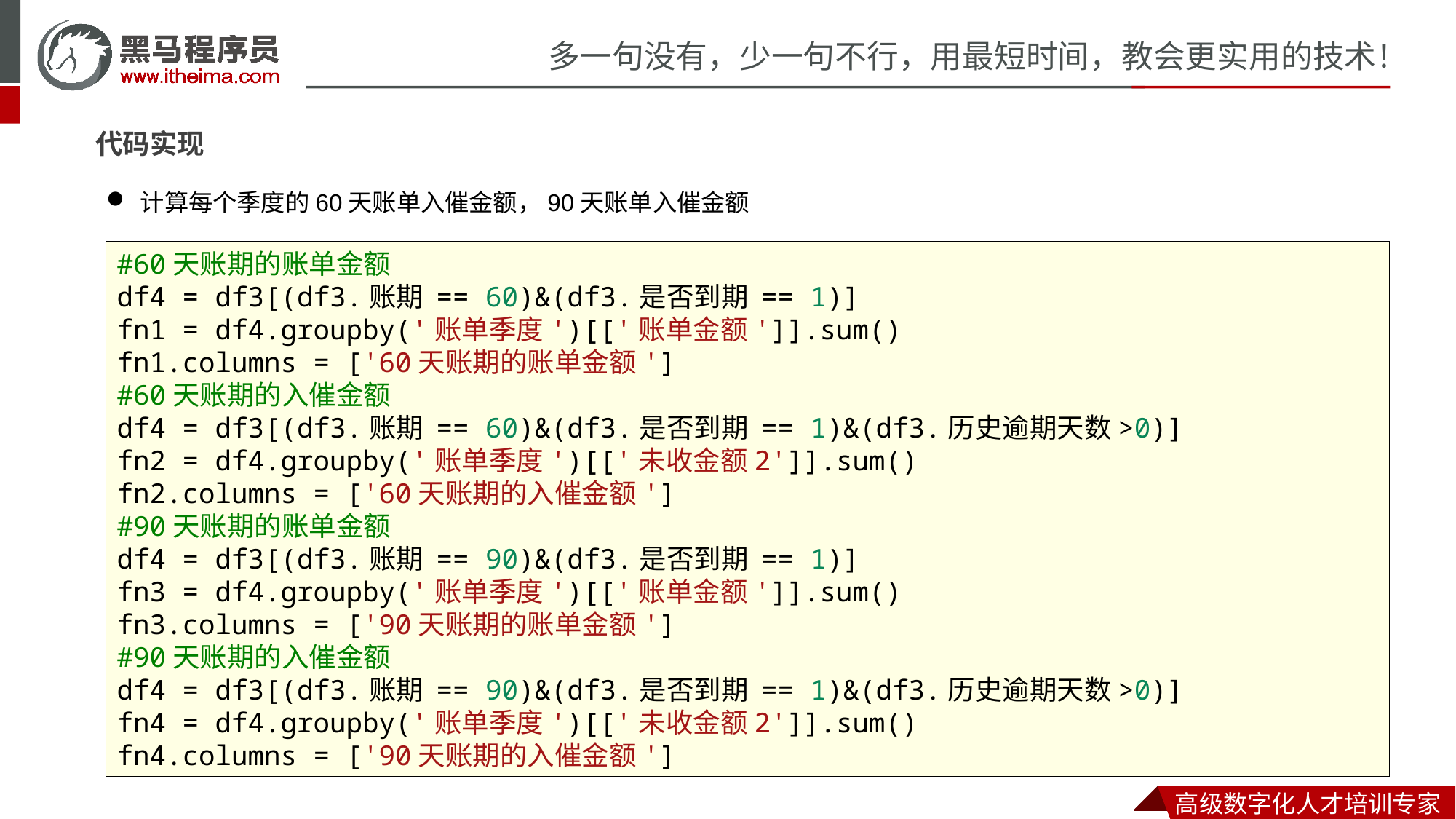

代码实现
计算每个季度的60天账单入催金额，90天账单入催金额

#60天账期的账单金额
df4 = df3[(df3.账期 == 60)&(df3.是否到期 == 1)]
fn1 = df4.groupby('账单季度')[['账单金额']].sum()
fn1.columns = ['60天账期的账单金额']
#60天账期的入催金额
df4 = df3[(df3.账期 == 60)&(df3.是否到期 == 1)&(df3.历史逾期天数>0)]
fn2 = df4.groupby('账单季度')[['未收金额2']].sum()
fn2.columns = ['60天账期的入催金额']
#90天账期的账单金额
df4 = df3[(df3.账期 == 90)&(df3.是否到期 == 1)]
fn3 = df4.groupby('账单季度')[['账单金额']].sum()
fn3.columns = ['90天账期的账单金额']
#90天账期的入催金额
df4 = df3[(df3.账期 == 90)&(df3.是否到期 == 1)&(df3.历史逾期天数>0)]
fn4 = df4.groupby('账单季度')[['未收金额2']].sum()
fn4.columns = ['90天账期的入催金额']